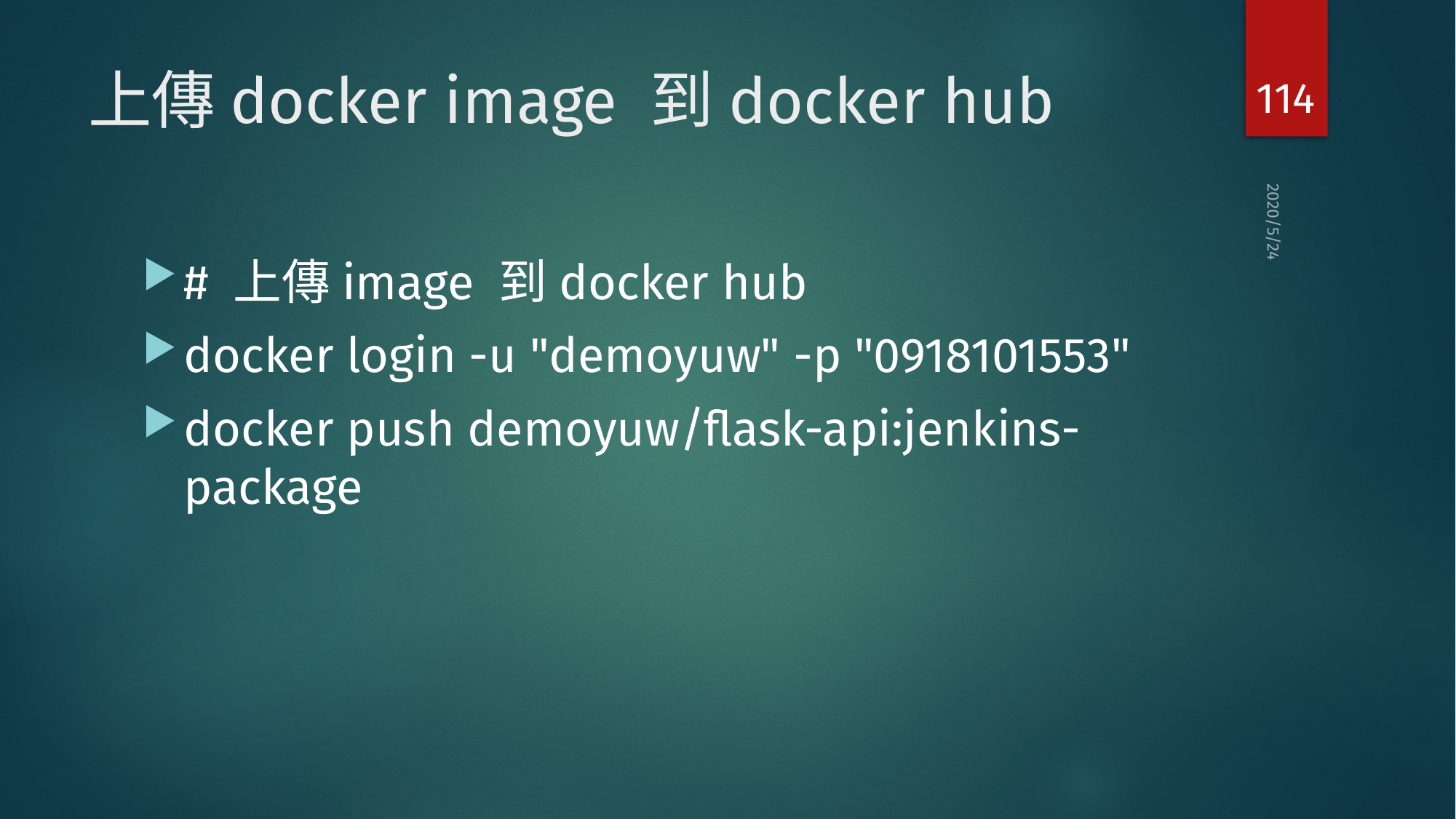

114
# 上傳docker image 到docker hub
2020/5/24
# 上傳image 到docker hub
docker login -u "demoyuw" -p "0918101553"
docker push demoyuw/flask-api:jenkins-package